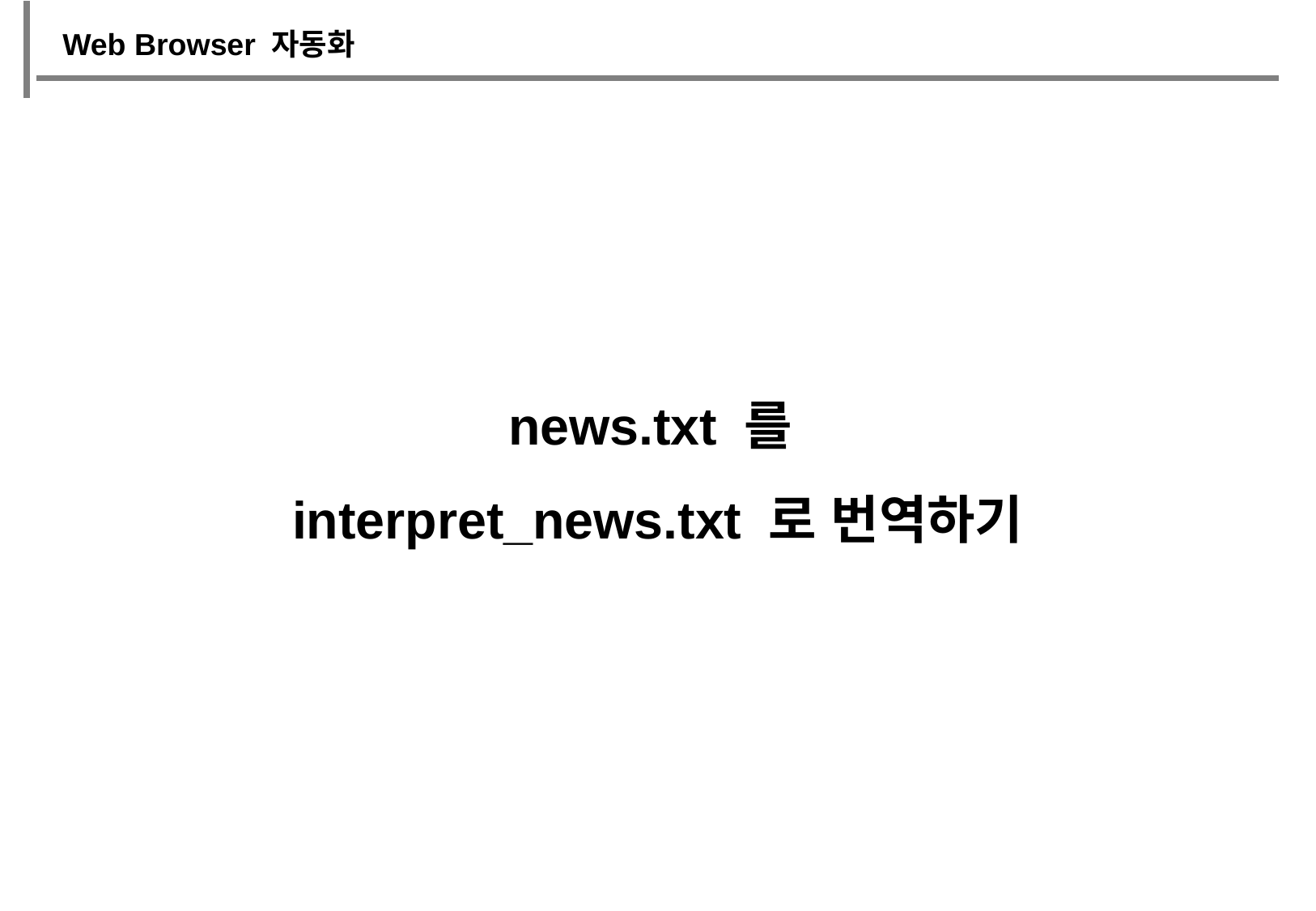

Web Browser 자동화

news.txt 를
interpret_news.txt 로 번역하기